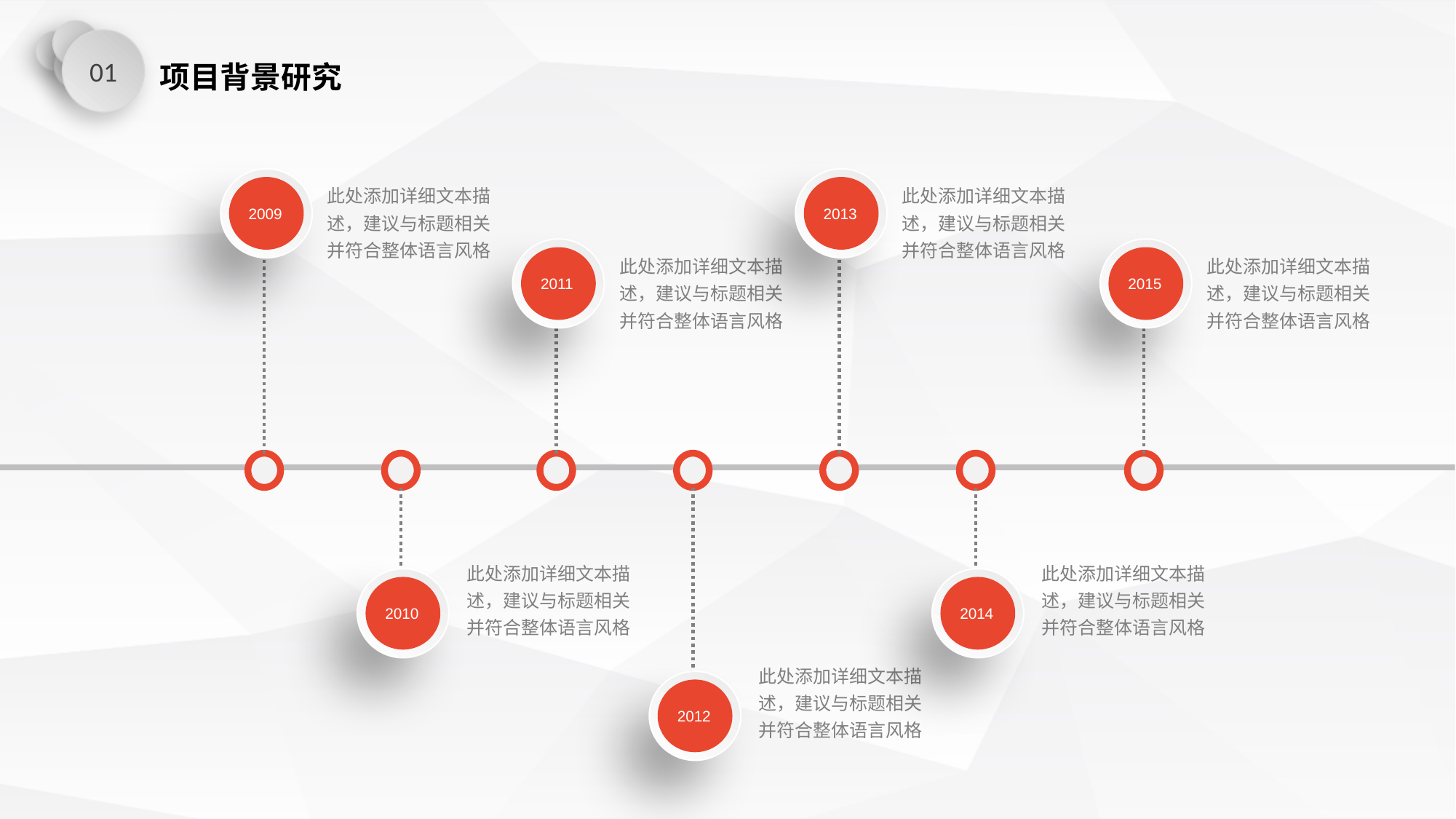

01
项目背景研究

2009

2013
此处添加详细文本描述，建议与标题相关并符合整体语言风格
此处添加详细文本描述，建议与标题相关并符合整体语言风格

2011

2015
此处添加详细文本描述，建议与标题相关并符合整体语言风格
此处添加详细文本描述，建议与标题相关并符合整体语言风格

此处添加详细文本描述，建议与标题相关并符合整体语言风格
此处添加详细文本描述，建议与标题相关并符合整体语言风格

2010

2014
此处添加详细文本描述，建议与标题相关并符合整体语言风格

2012